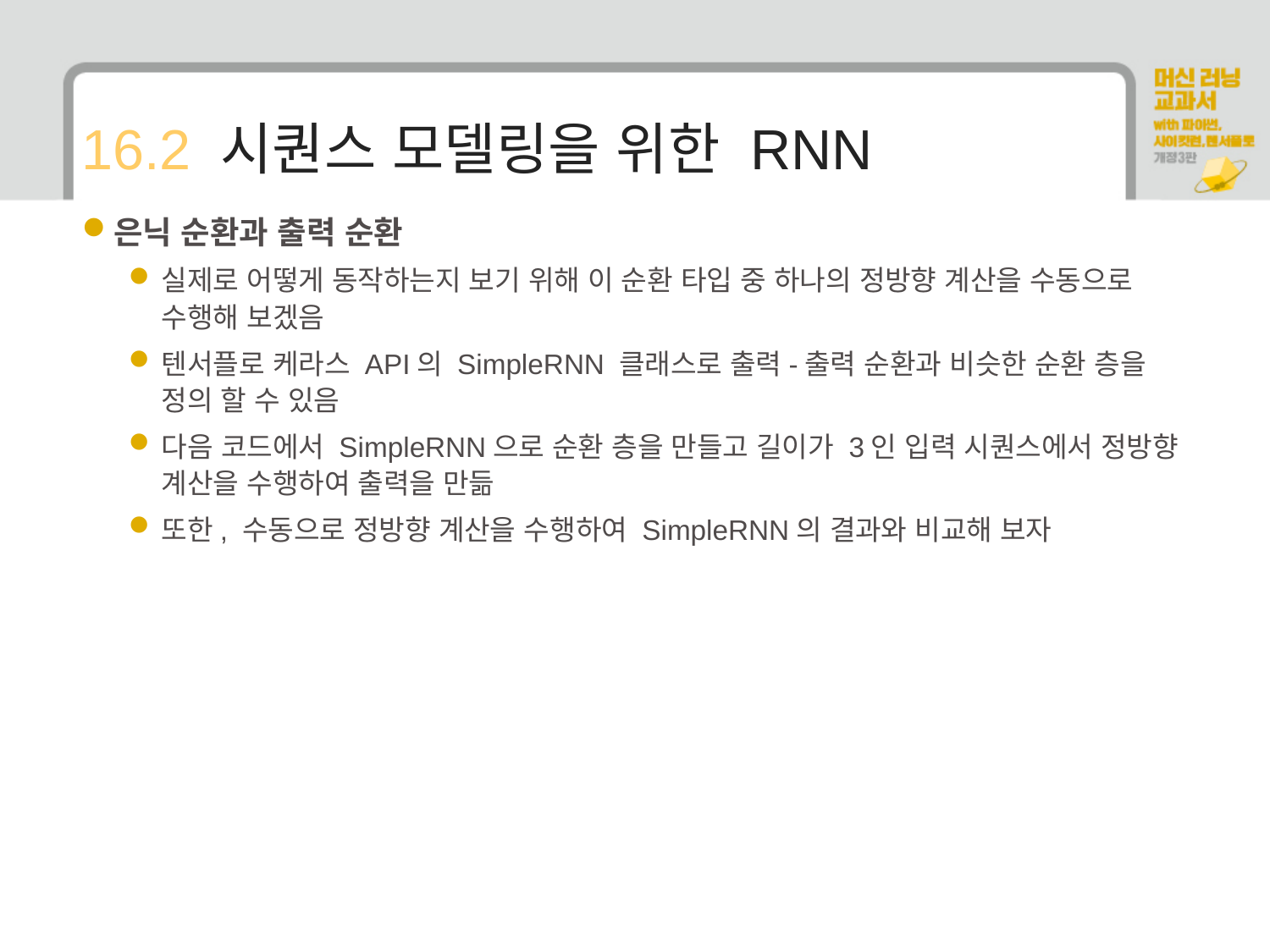

# 16.2 시퀀스 모델링을 위한 RNN
은닉 순환과 출력 순환
실제로 어떻게 동작하는지 보기 위해 이 순환 타입 중 하나의 정방향 계산을 수동으로 수행해 보겠음
텐서플로 케라스 API의 SimpleRNN 클래스로 출력-출력 순환과 비슷한 순환 층을 정의 할 수 있음
다음 코드에서 SimpleRNN으로 순환 층을 만들고 길이가 3인 입력 시퀀스에서 정방향 계산을 수행하여 출력을 만듦
또한, 수동으로 정방향 계산을 수행하여 SimpleRNN의 결과와 비교해 보자